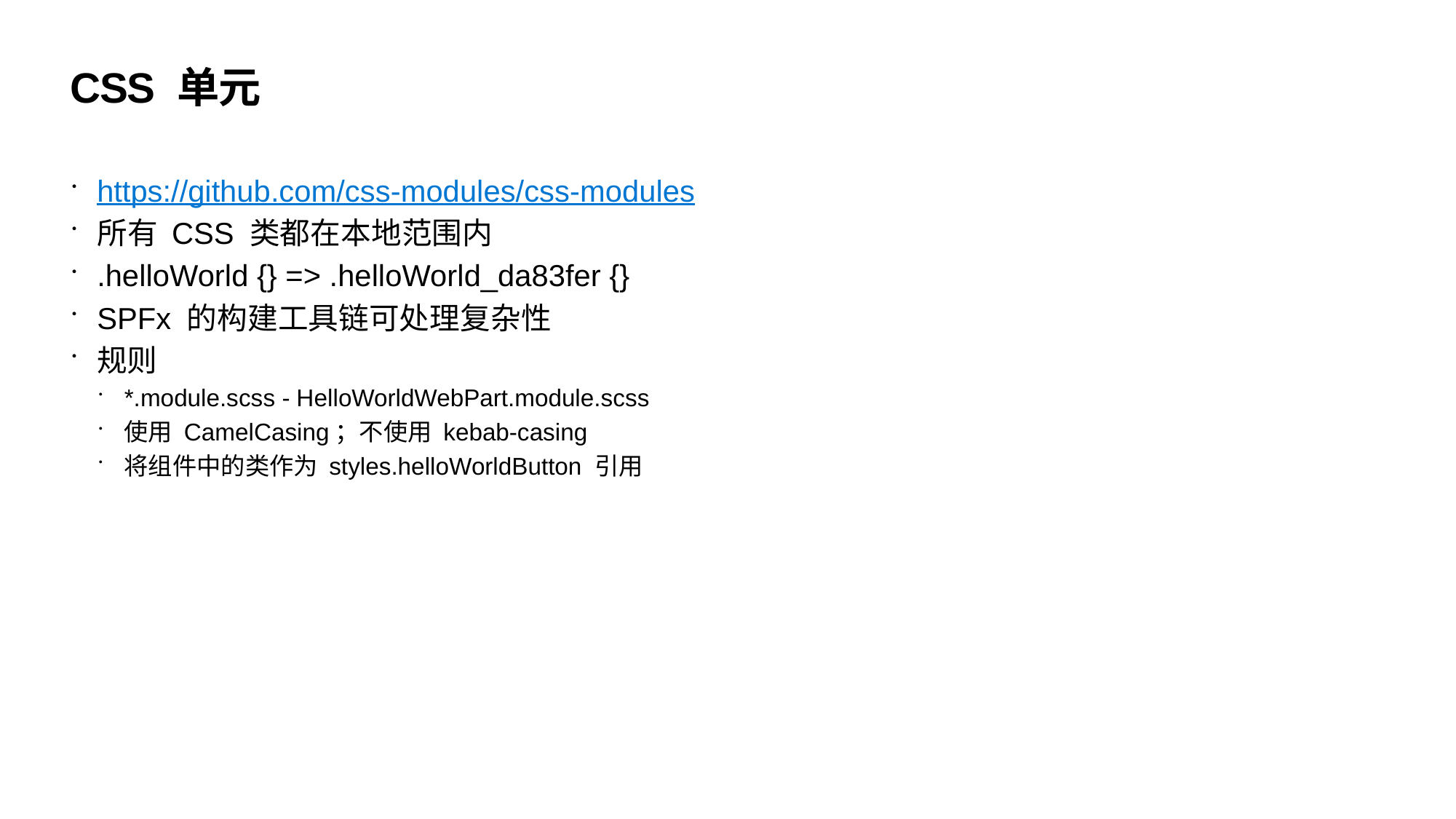

# CSS 单元
https://github.com/css-modules/css-modules
所有 CSS 类都在本地范围内
.helloWorld {} => .helloWorld_da83fer {}
SPFx 的构建工具链可处理复杂性
规则
*.module.scss - HelloWorldWebPart.module.scss
使用 CamelCasing；不使用 kebab-casing
将组件中的类作为 styles.helloWorldButton 引用